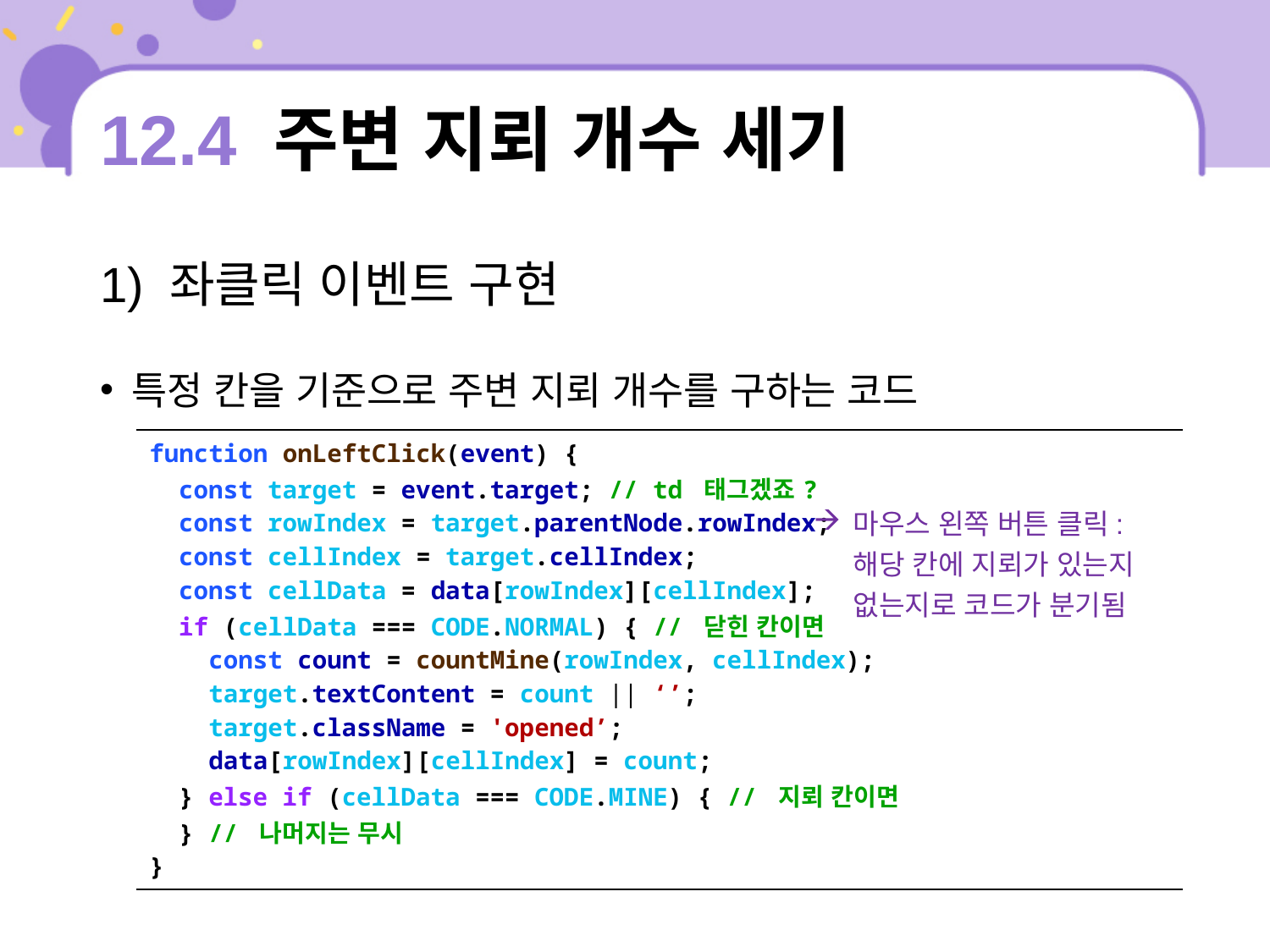

# 12.4 주변 지뢰 개수 세기
1) 좌클릭 이벤트 구현
특정 칸을 기준으로 주변 지뢰 개수를 구하는 코드
| function onLeftClick(event) { const target = event.target; // td 태그겠죠? const rowIndex = target.parentNode.rowIndex; const cellIndex = target.cellIndex; const cellData = data[rowIndex][cellIndex]; if (cellData === CODE.NORMAL) { // 닫힌 칸이면 const count = countMine(rowIndex, cellIndex); target.textContent = count || ‘’; target.className = 'opened’; data[rowIndex][cellIndex] = count; } else if (cellData === CODE.MINE) { // 지뢰 칸이면 } // 나머지는 무시 } |
| --- |
마우스 왼쪽 버튼 클릭: 해당 칸에 지뢰가 있는지 없는지로 코드가 분기됨